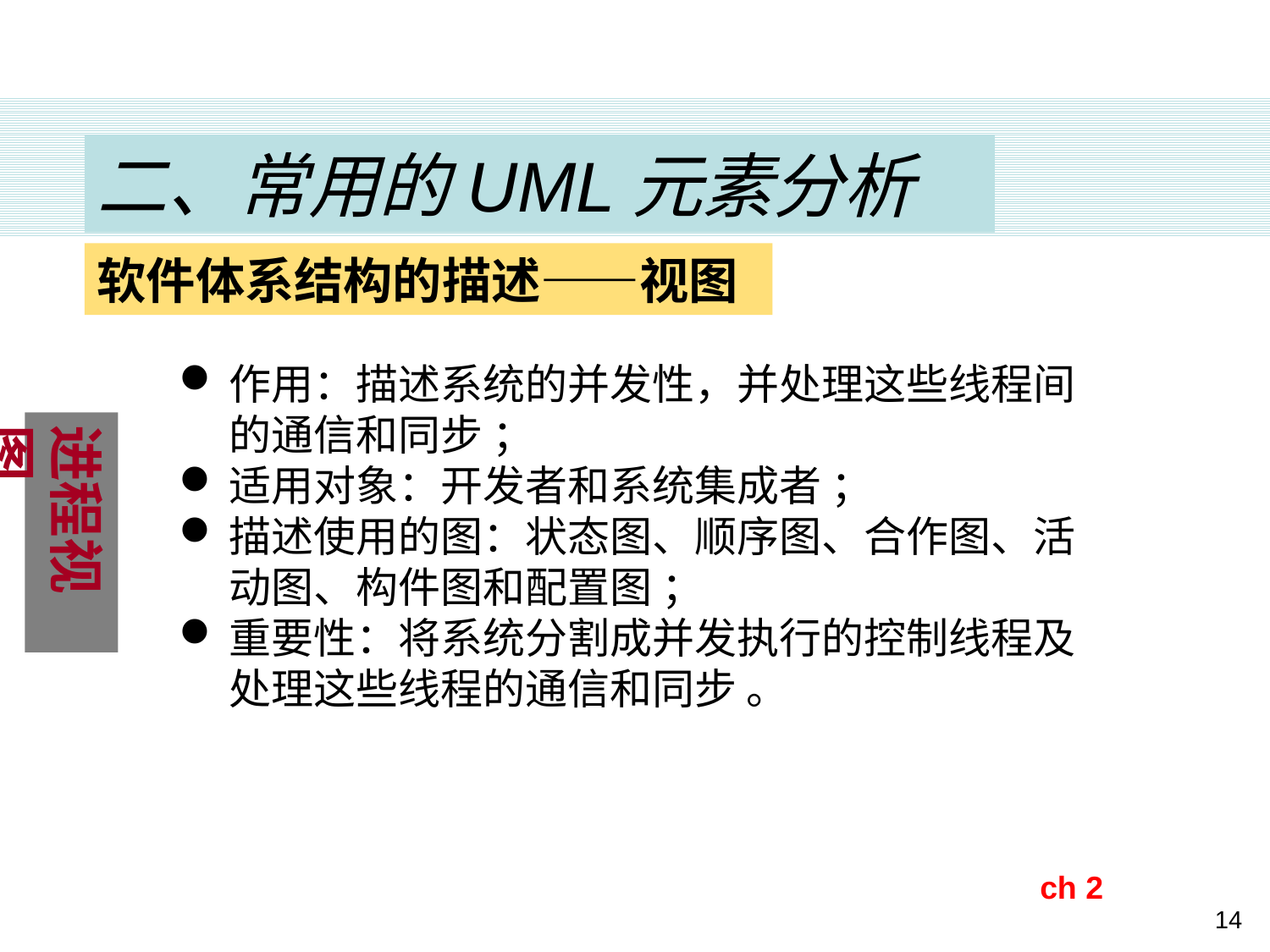

二、常用的UML元素分析
软件体系结构的描述——视图
作用：描述系统的并发性，并处理这些线程间的通信和同步 ；
适用对象：开发者和系统集成者 ；
描述使用的图：状态图、顺序图、合作图、活动图、构件图和配置图 ；
重要性：将系统分割成并发执行的控制线程及处理这些线程的通信和同步 。
进程视图
ch 2
14